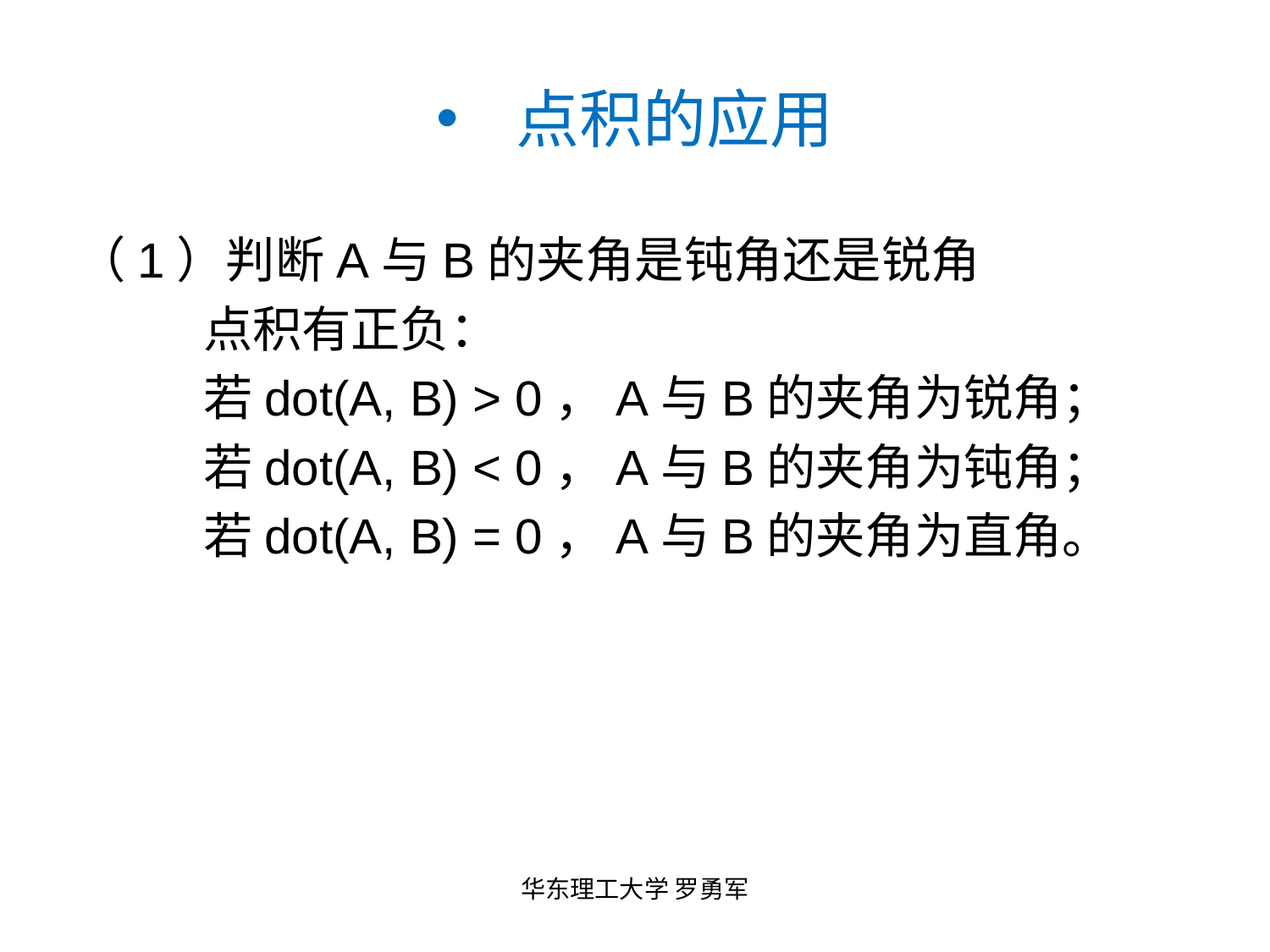

# 点积的应用
（1）判断A与B的夹角是钝角还是锐角
	点积有正负：
	若dot(A, B) > 0，A与B的夹角为锐角；
	若dot(A, B) < 0，A与B的夹角为钝角；
	若dot(A, B) = 0，A与B的夹角为直角。

华东理工大学 罗勇军